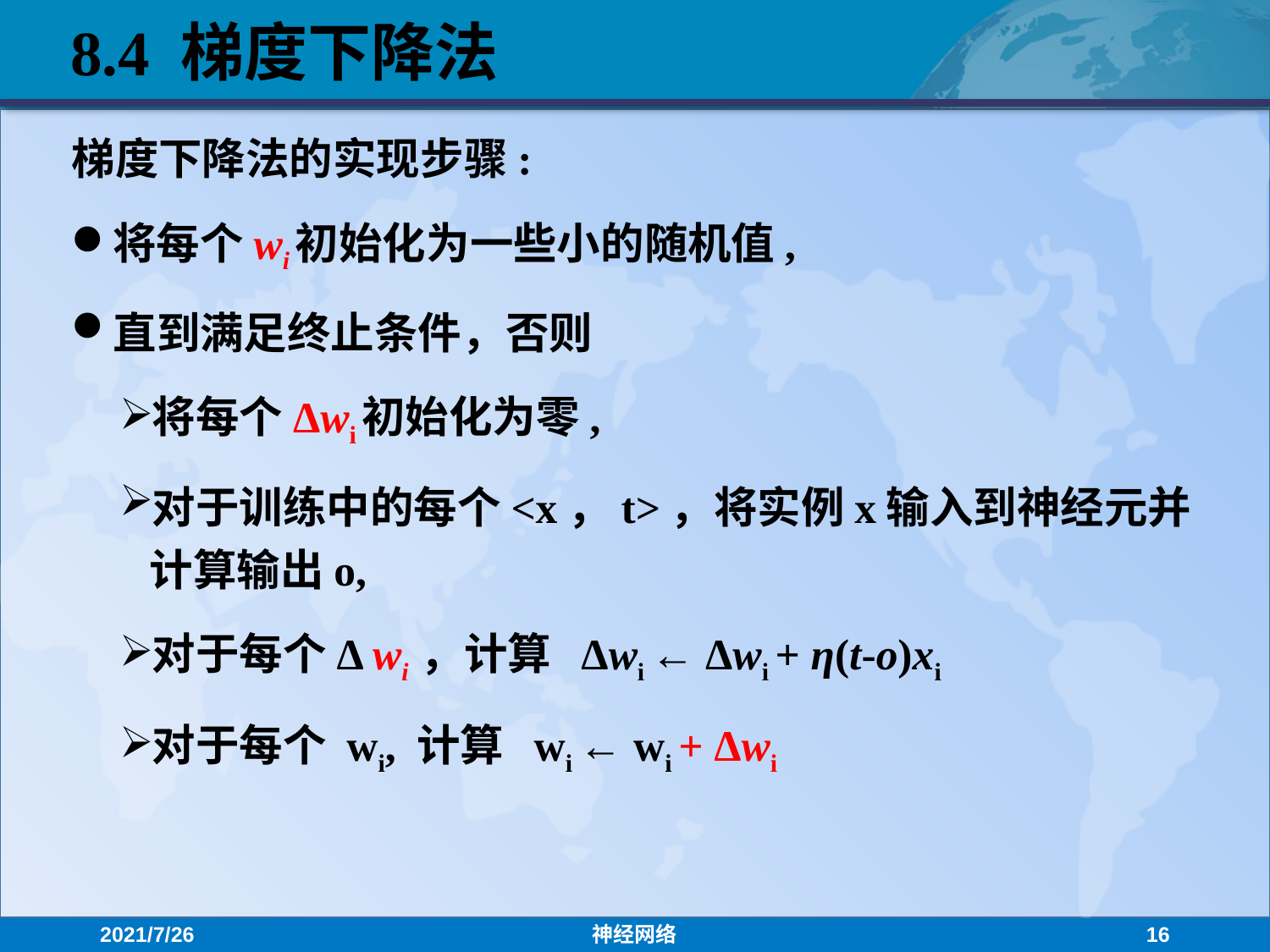

8.4 梯度下降法
梯度下降法的实现步骤:
将每个wi初始化为一些小的随机值,
直到满足终止条件，否则
将每个Δwi初始化为零,
对于训练中的每个<x，t>，将实例x输入到神经元并计算输出o,
对于每个Δ wi ，计算  Δwi ← Δwi + η(t-o)xi
对于每个 wi, 计算  wi ← wi + Δwi

2021/7/26
神经网络
16